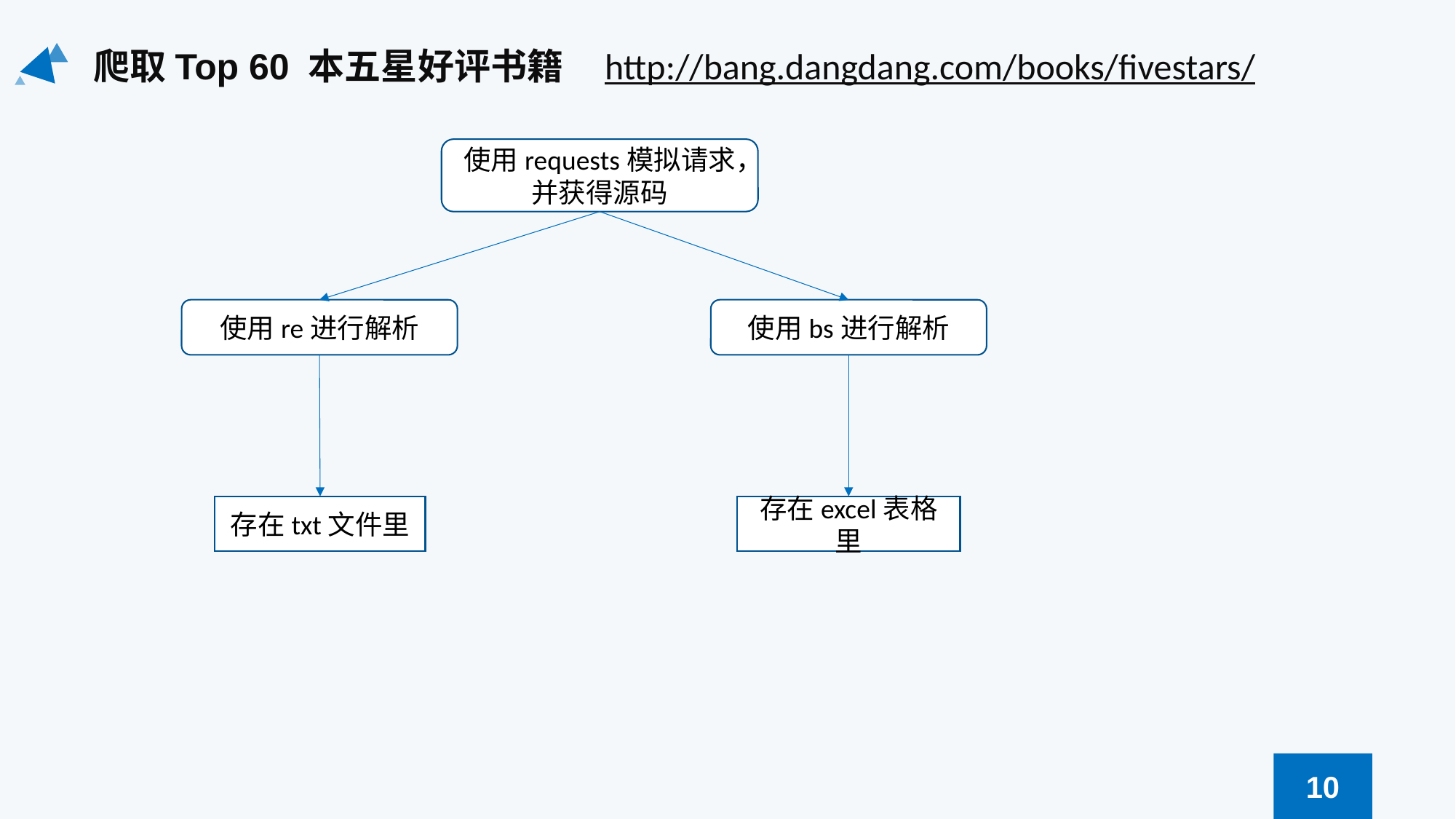

爬取Top 60 本五星好评书籍    http://bang.dangdang.com/books/fivestars/

使用requests模拟请求，并获得源码
使用re进行解析
使用bs进行解析
存在txt文件里
存在excel表格里

10